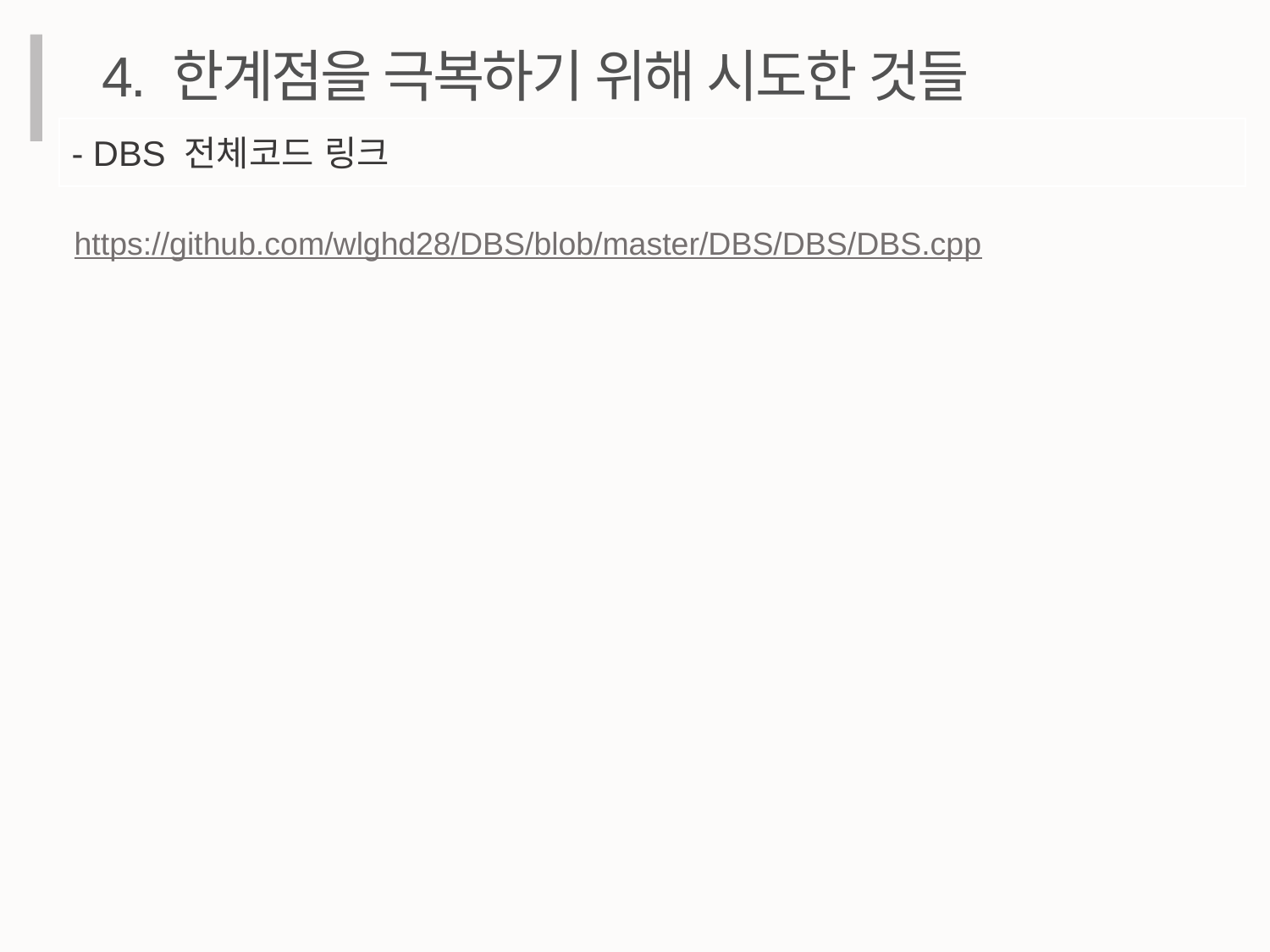

4. 한계점을 극복하기 위해 시도한 것들
- DBS 전체코드 링크
https://github.com/wlghd28/DBS/blob/master/DBS/DBS/DBS.cpp